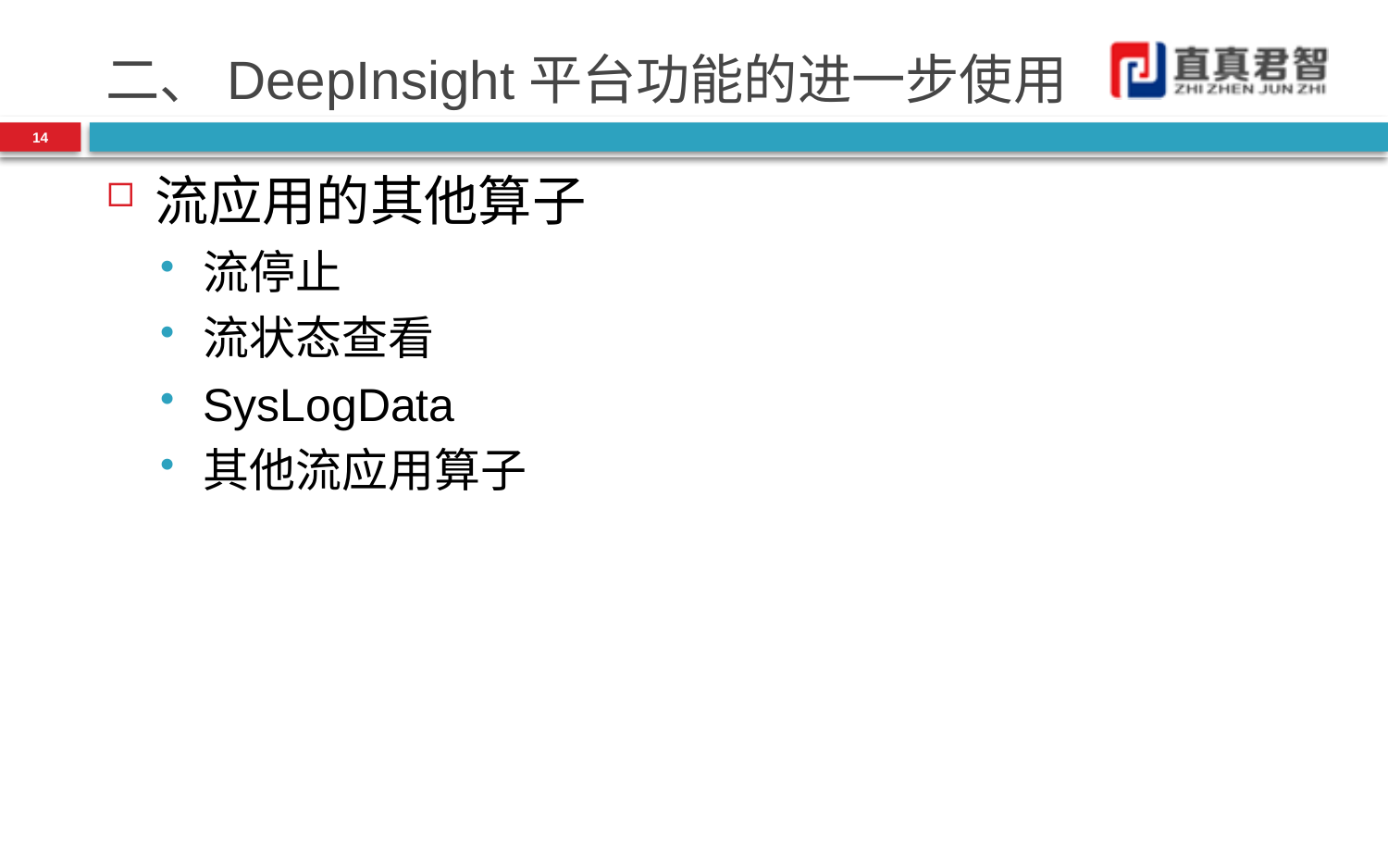

# 二、DeepInsight平台功能的进一步使用
14
流应用的其他算子
流停止
流状态查看
SysLogData
其他流应用算子